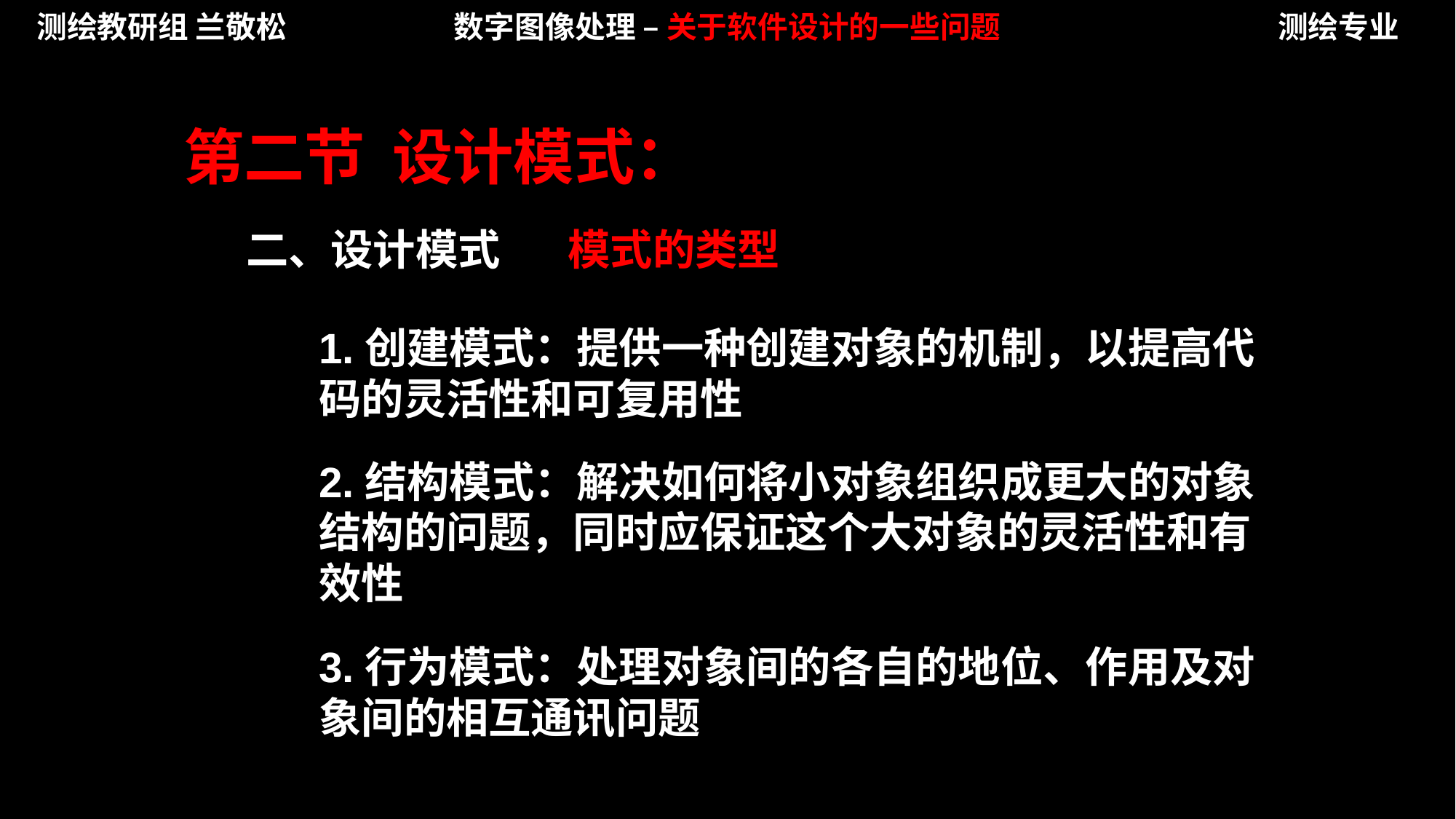

测绘教研组 兰敬松
数字图像处理 – 关于软件设计的一些问题
测绘专业
第二节  设计模式：
二、设计模式
模式的类型
1.创建模式：提供一种创建对象的机制，以提高代码的灵活性和可复用性
2.结构模式：解决如何将小对象组织成更大的对象结构的问题，同时应保证这个大对象的灵活性和有效性
3.行为模式：处理对象间的各自的地位、作用及对象间的相互通讯问题